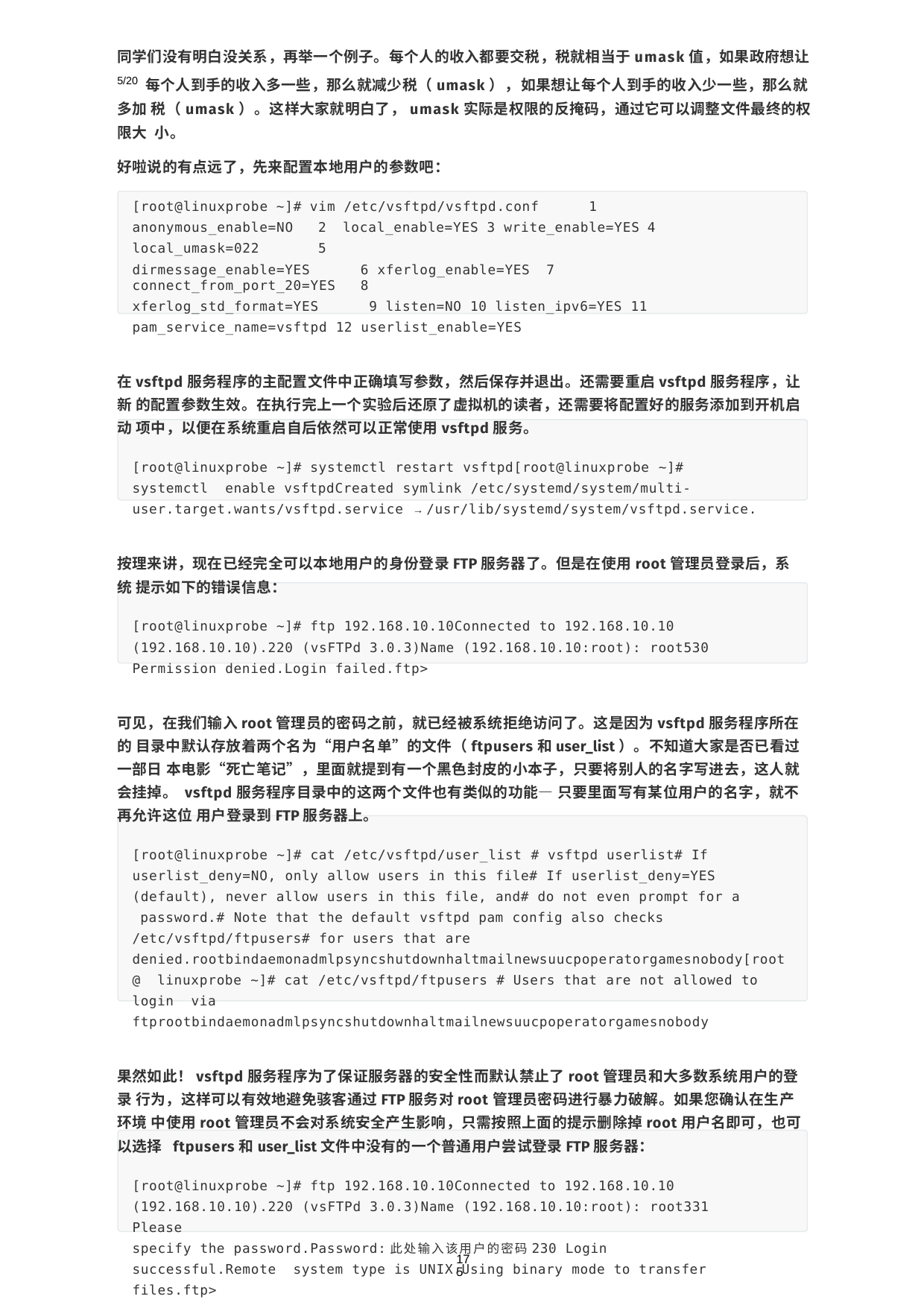

同学们没有明白没关系，再举一个例子。每个人的收入都要交税，税就相当于umask值，如果政府想让5/20 每个人到手的收入多一些，那么就减少税（umask），如果想让每个人到手的收入少一些，那么就多加 税（umask）。这样大家就明白了，umask实际是权限的反掩码，通过它可以调整文件最终的权限大  小。
好啦说的有点远了，先来配置本地用户的参数吧：

[root@linuxprobe ~]# vim /etc/vsftpd/vsftpd.conf	1 anonymous_enable=NO	2  local_enable=YES	3 write_enable=YES	4 local_umask=022	5
dirmessage_enable=YES	6 xferlog_enable=YES	7 connect_from_port_20=YES	8
xferlog_std_format=YES	9 listen=NO 10 listen_ipv6=YES 11
pam_service_name=vsftpd 12 userlist_enable=YES

在vsftpd服务程序的主配置文件中正确填写参数，然后保存并退出。还需要重启vsftpd服务程序，让新 的配置参数生效。在执行完上一个实验后还原了虚拟机的读者，还需要将配置好的服务添加到开机启动 项中，以便在系统重启自后依然可以正常使用vsftpd服务。

[root@linuxprobe ~]# systemctl restart vsftpd[root@linuxprobe ~]# systemctl  enable vsftpdCreated symlink /etc/systemd/system/multi-  user.target.wants/vsftpd.service → /usr/lib/systemd/system/vsftpd.service.

按理来讲，现在已经完全可以本地用户的身份登录FTP服务器了。但是在使用root管理员登录后，系统 提示如下的错误信息：

[root@linuxprobe ~]# ftp 192.168.10.10Connected to 192.168.10.10  (192.168.10.10).220 (vsFTPd 3.0.3)Name (192.168.10.10:root): root530
Permission denied.Login failed.ftp>

可见，在我们输入root管理员的密码之前，就已经被系统拒绝访问了。这是因为vsftpd服务程序所在的 目录中默认存放着两个名为“用户名单”的文件（ftpusers和user_list）。不知道大家是否已看过一部日 本电影“死亡笔记”，里面就提到有一个黑色封皮的小本子，只要将别人的名字写进去，这人就会挂掉。 vsftpd服务程序目录中的这两个文件也有类似的功能—只要里面写有某位用户的名字，就不再允许这位 用户登录到FTP服务器上。

[root@linuxprobe ~]# cat /etc/vsftpd/user_list # vsftpd userlist# If  userlist_deny=NO, only allow users in this file# If userlist_deny=YES  (default), never allow users in this file, and# do not even prompt for a  password.# Note that the default vsftpd pam config also checks
/etc/vsftpd/ftpusers# for users that are  denied.rootbindaemonadmlpsyncshutdownhaltmailnewsuucpoperatorgamesnobody[root@  linuxprobe ~]# cat /etc/vsftpd/ftpusers # Users that are not allowed to login  via ftprootbindaemonadmlpsyncshutdownhaltmailnewsuucpoperatorgamesnobody

果然如此！vsftpd服务程序为了保证服务器的安全性而默认禁止了root管理员和大多数系统用户的登录 行为，这样可以有效地避免骇客通过FTP服务对root管理员密码进行暴力破解。如果您确认在生产环境 中使用root管理员不会对系统安全产生影响，只需按照上面的提示删除掉root用户名即可，也可以选择  ftpusers和user_list文件中没有的一个普通用户尝试登录FTP服务器：

[root@linuxprobe ~]# ftp 192.168.10.10Connected to 192.168.10.10  (192.168.10.10).220 (vsFTPd 3.0.3)Name (192.168.10.10:root): root331 Please
specify the password.Password:此处输入该用户的密码230 Login successful.Remote  system type is UNIX.Using binary mode to transfer files.ftp>

175